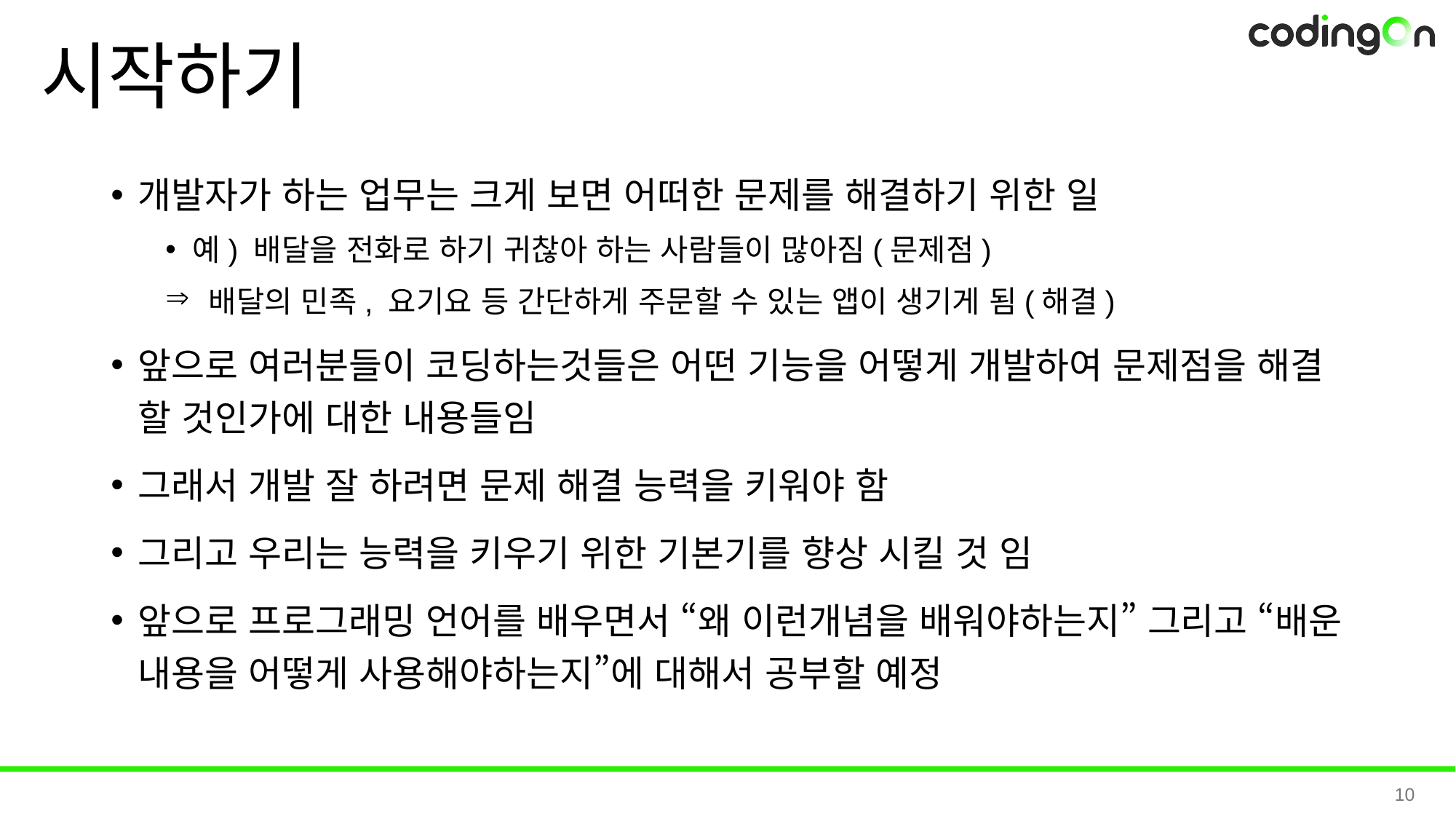

# 시작하기
개발자가 하는 업무는 크게 보면 어떠한 문제를 해결하기 위한 일
예) 배달을 전화로 하기 귀찮아 하는 사람들이 많아짐(문제점)
 배달의 민족, 요기요 등 간단하게 주문할 수 있는 앱이 생기게 됨(해결)
앞으로 여러분들이 코딩하는것들은 어떤 기능을 어떻게 개발하여 문제점을 해결 할 것인가에 대한 내용들임
그래서 개발 잘 하려면 문제 해결 능력을 키워야 함
그리고 우리는 능력을 키우기 위한 기본기를 향상 시킬 것 임
앞으로 프로그래밍 언어를 배우면서 “왜 이런개념을 배워야하는지” 그리고 “배운 내용을 어떻게 사용해야하는지”에 대해서 공부할 예정

10